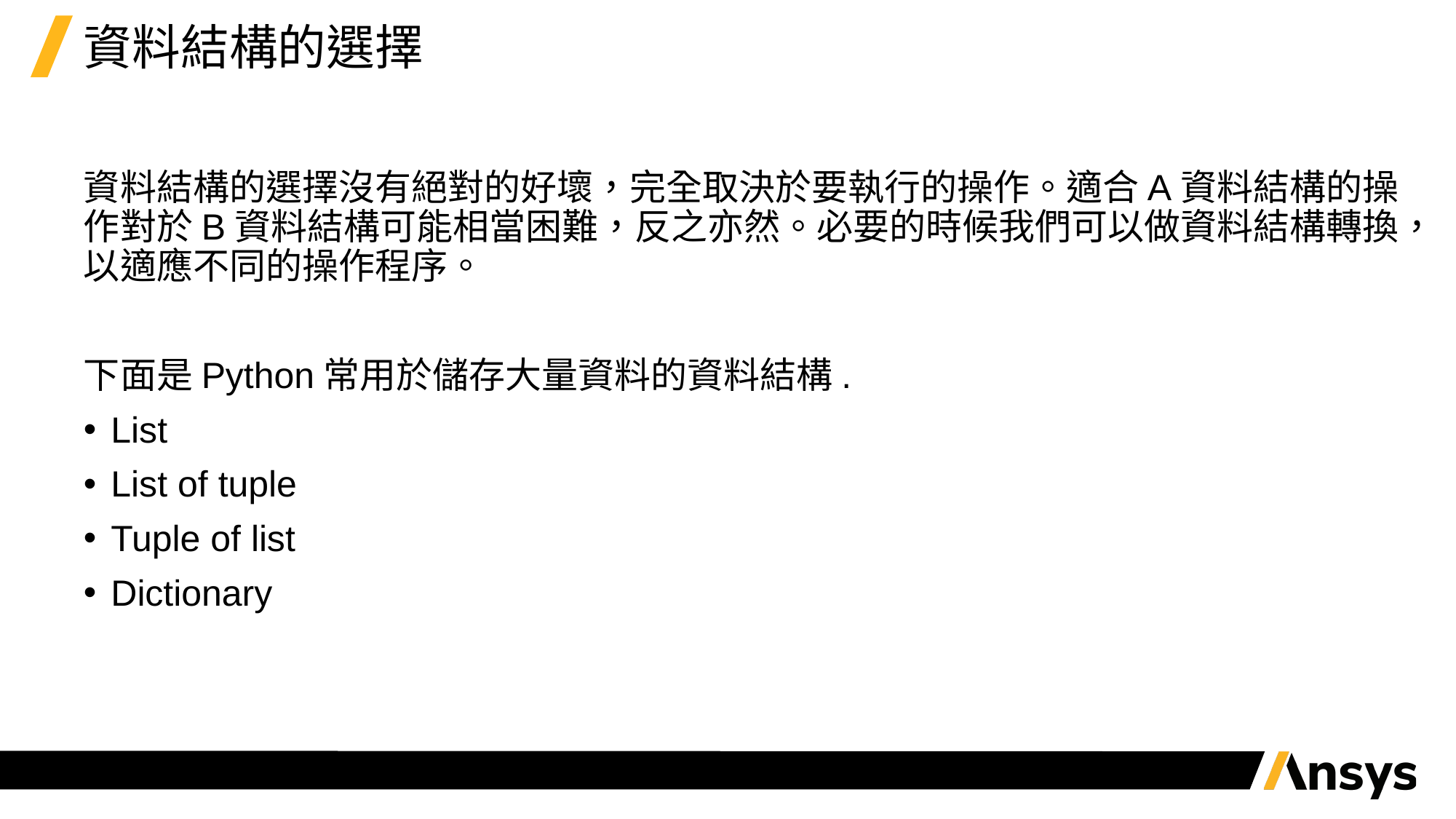

# 資料結構的選擇
資料結構的選擇沒有絕對的好壞，完全取決於要執行的操作。適合A資料結構的操作對於B資料結構可能相當困難，反之亦然。必要的時候我們可以做資料結構轉換，以適應不同的操作程序。

下面是Python常用於儲存大量資料的資料結構.
List
List of tuple
Tuple of list
Dictionary